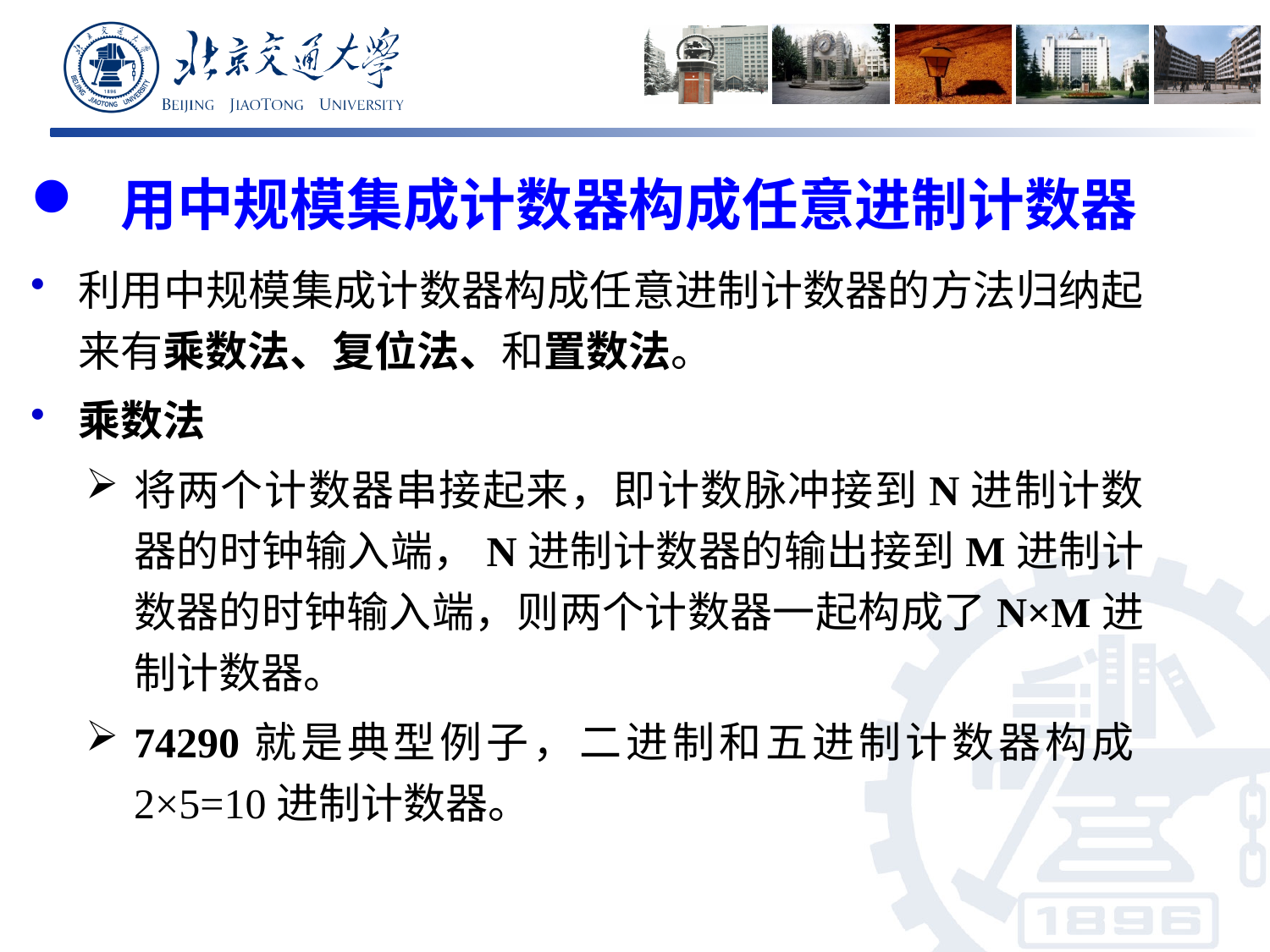

用中规模集成计数器构成任意进制计数器
利用中规模集成计数器构成任意进制计数器的方法归纳起来有乘数法、复位法、和置数法。
乘数法
将两个计数器串接起来，即计数脉冲接到N进制计数器的时钟输入端，N进制计数器的输出接到M进制计数器的时钟输入端，则两个计数器一起构成了N×M进制计数器。
74290就是典型例子，二进制和五进制计数器构成2×5=10进制计数器。